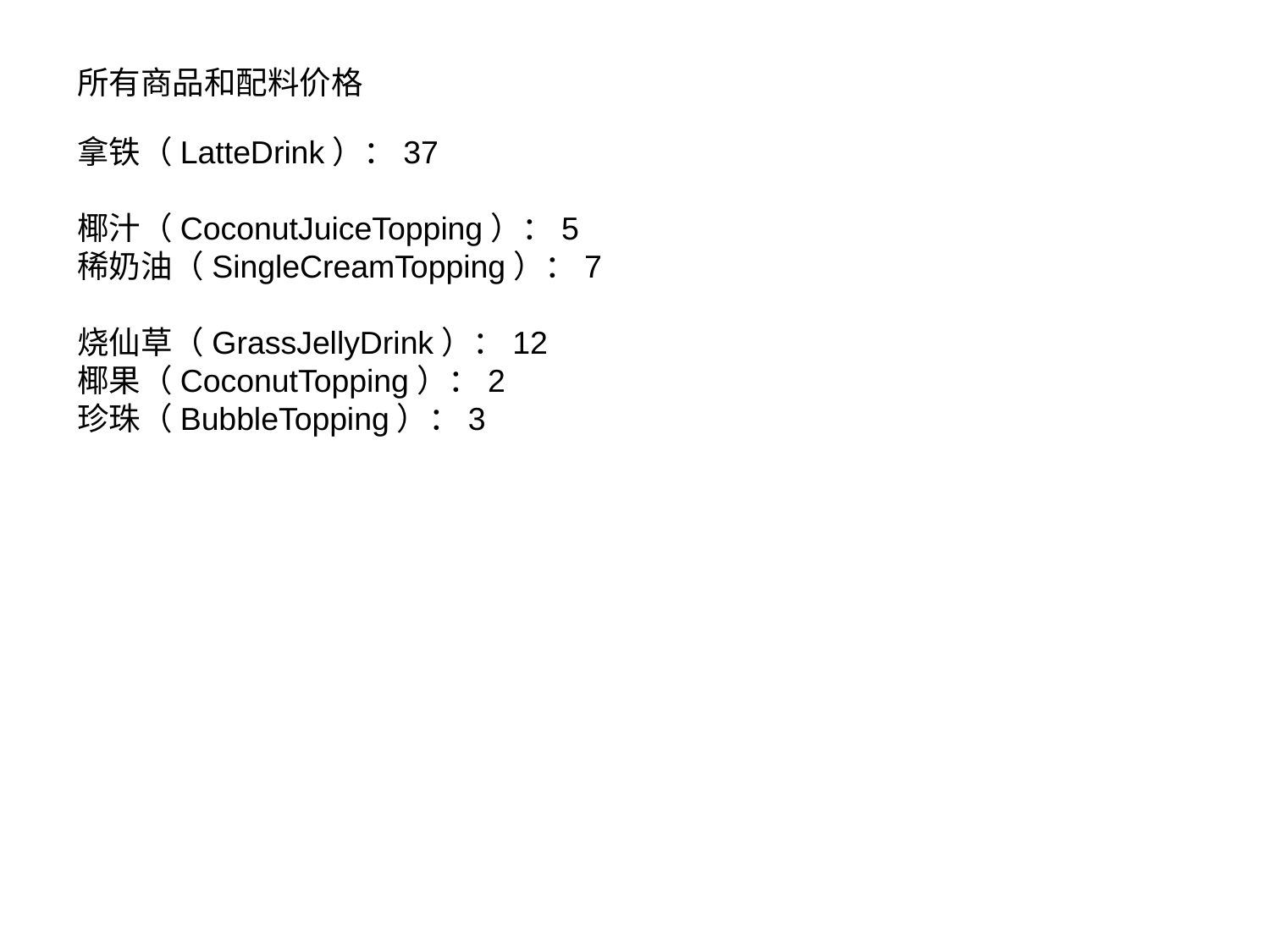

所有商品和配料价格
拿铁（LatteDrink）：37

椰汁（CoconutJuiceTopping）：5
稀奶油（SingleCreamTopping）：7

烧仙草（GrassJellyDrink）：12
椰果（CoconutTopping）：2
珍珠（BubbleTopping）：3